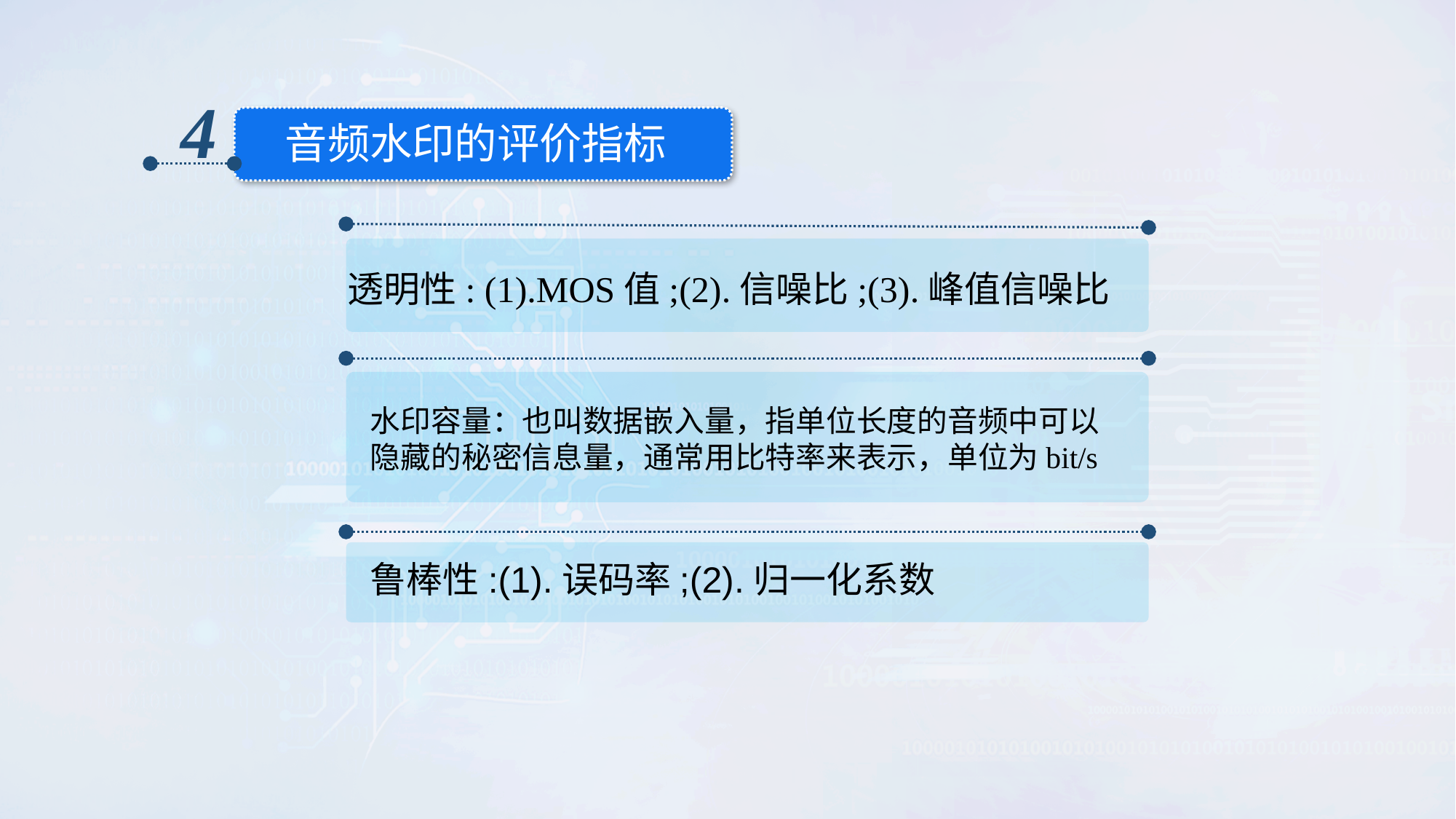

4

音频水印的评价指标

透明性: (1).MOS值;(2).信噪比;(3).峰值信噪比

水印容量：也叫数据嵌入量，指单位长度的音频中可以隐藏的秘密信息量，通常用比特率来表示，单位为bit/s

鲁棒性:(1).误码率;(2).归一化系数